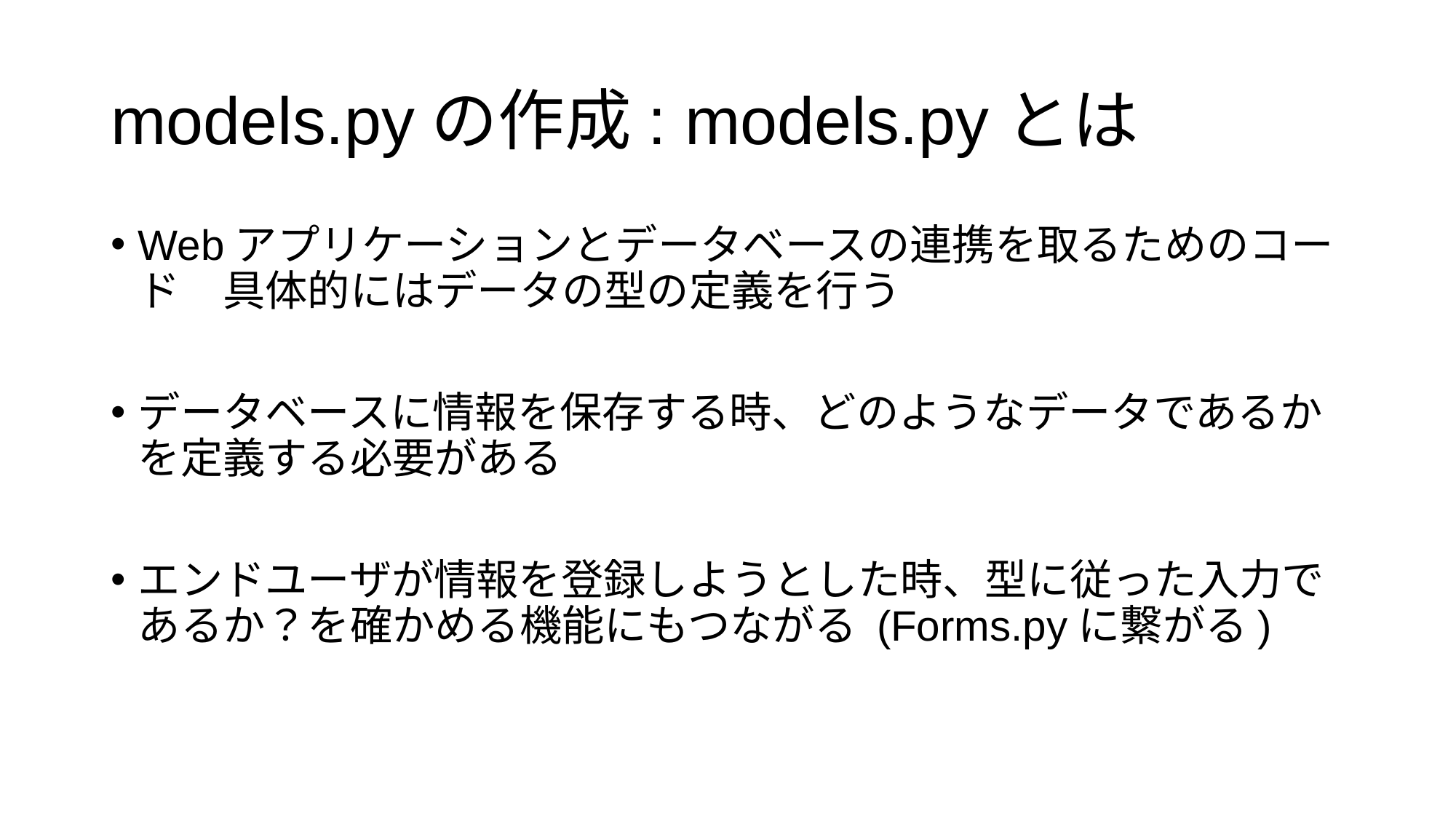

# models.pyの作成: models.pyとは
Webアプリケーションとデータベースの連携を取るためのコード　具体的にはデータの型の定義を行う

データベースに情報を保存する時、どのようなデータであるかを定義する必要がある

エンドユーザが情報を登録しようとした時、型に従った入力であるか？を確かめる機能にもつながる (Forms.pyに繋がる)